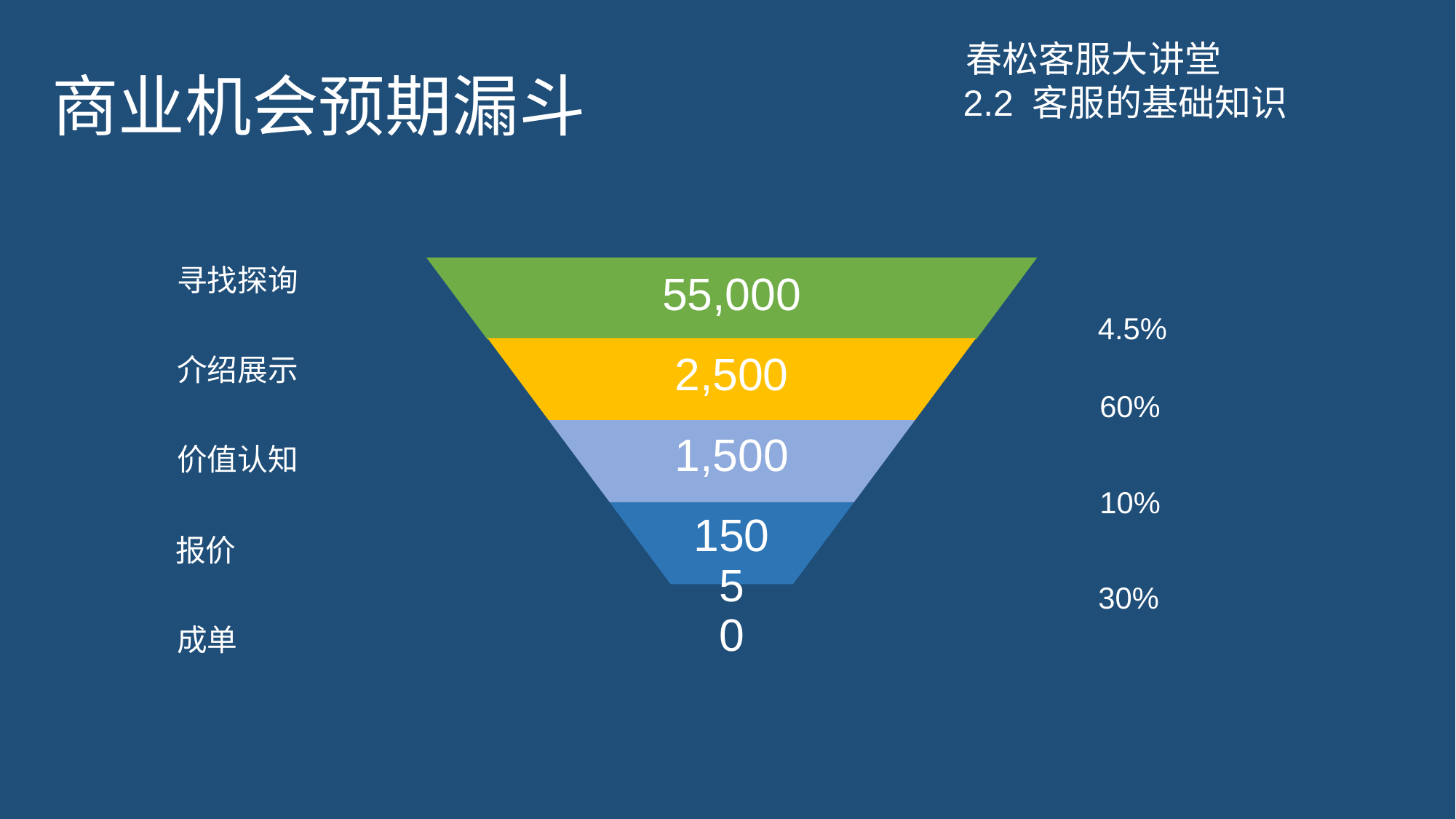

# 商业机会预期漏斗
春松客服大讲堂
2.2 客服的基础知识
寻找探询
55,000
2,500
1,500
150
50
4.5%
介绍展示
60%
价值认知
10%
报价
30%
成单